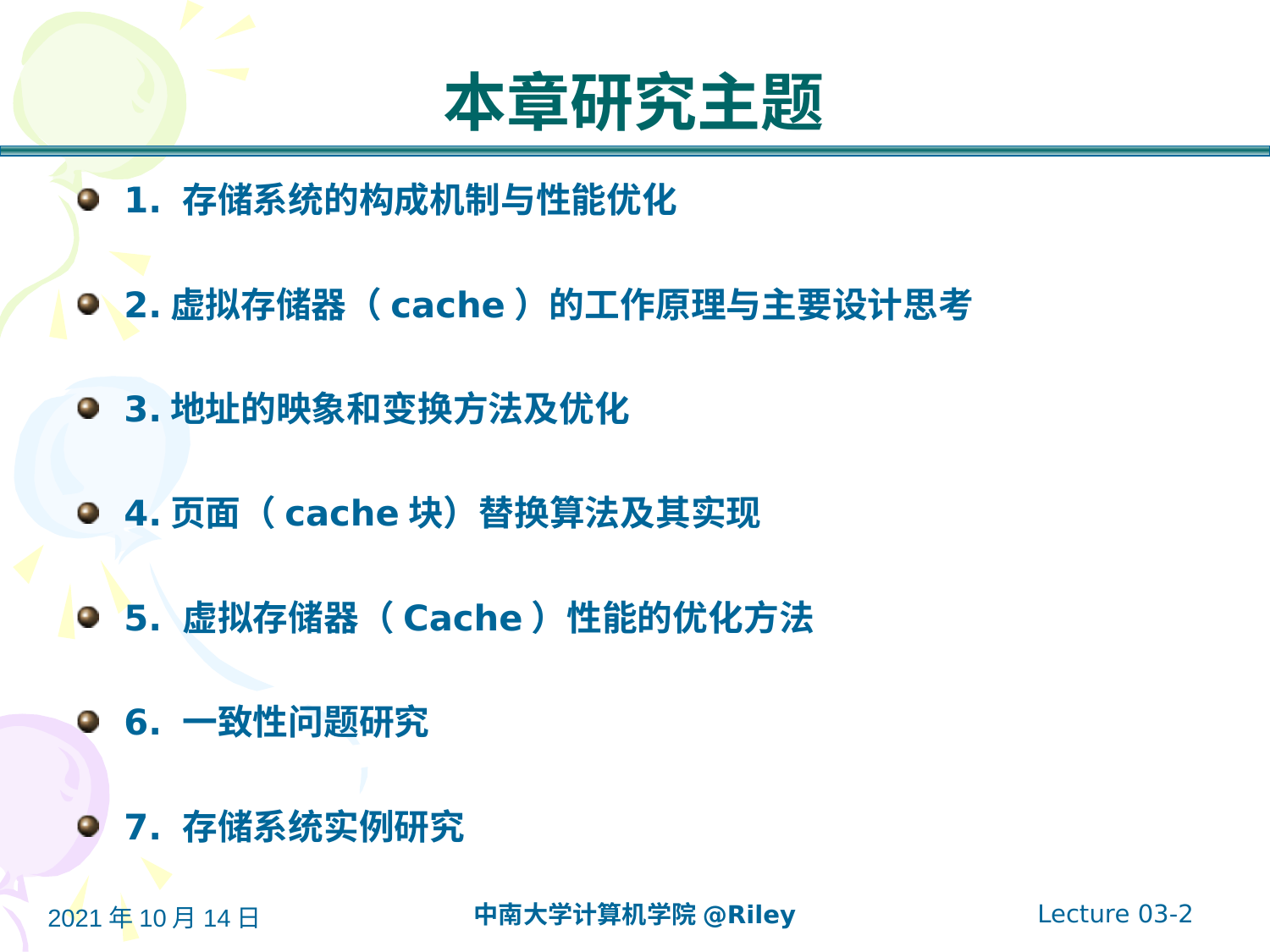

# 本章研究主题
1. 存储系统的构成机制与性能优化
2.虚拟存储器（cache）的工作原理与主要设计思考
3.地址的映象和变换方法及优化
4.页面（cache块）替换算法及其实现
5. 虚拟存储器（Cache）性能的优化方法
6. 一致性问题研究
7. 存储系统实例研究

Lecture 03-2
中南大学计算机学院@Riley
2021年10月14日